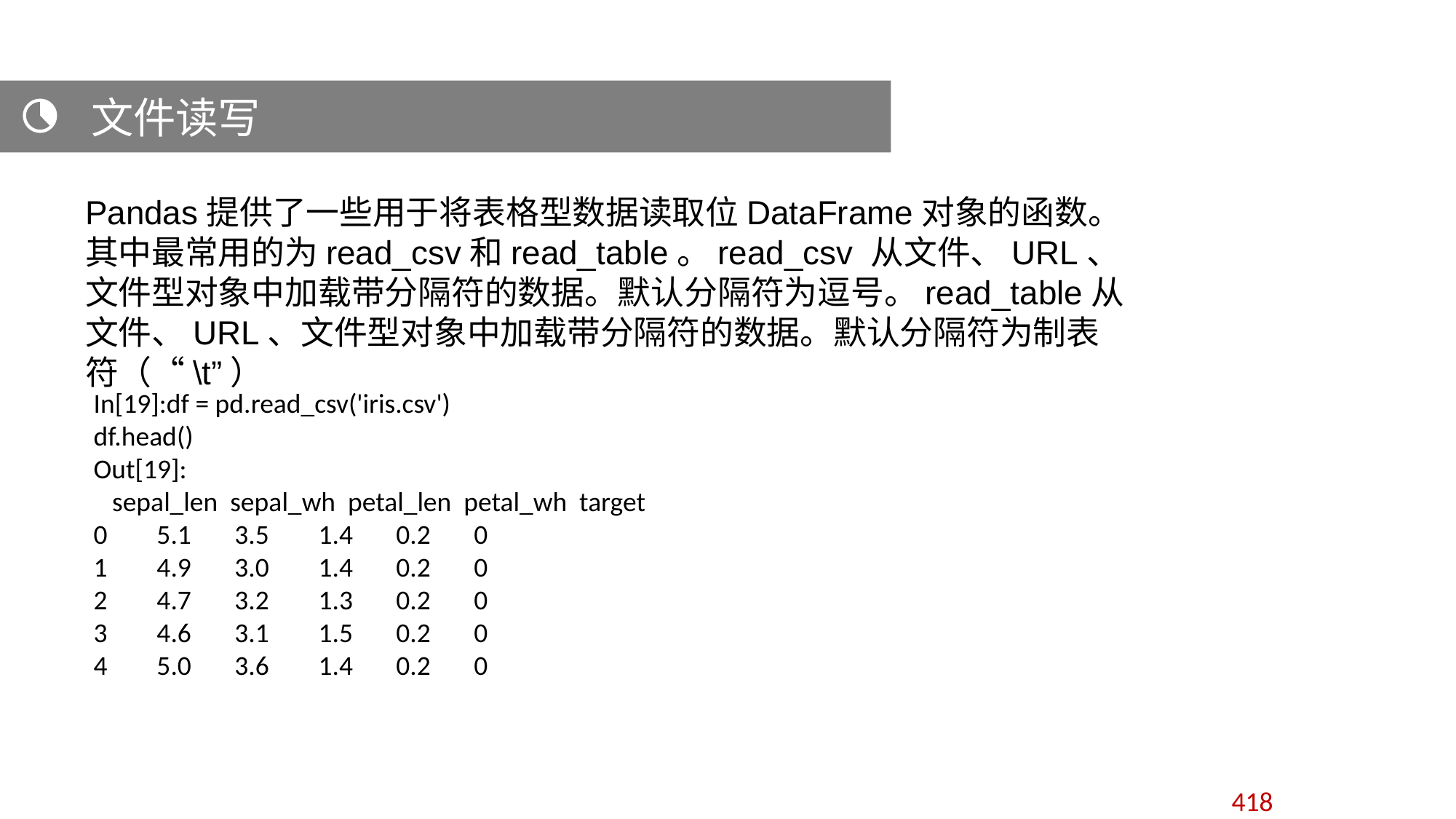

文件读写

Pandas提供了一些用于将表格型数据读取位DataFrame对象的函数。其中最常用的为read_csv和read_table。read_csv 从文件、URL、文件型对象中加载带分隔符的数据。默认分隔符为逗号。read_table从文件、URL、文件型对象中加载带分隔符的数据。默认分隔符为制表符（“\t”）
In[19]:df = pd.read_csv('iris.csv')
df.head()
Out[19]:
   sepal_len  sepal_wh  petal_len  petal_wh  target
0        5.1       3.5        1.4       0.2       0
1        4.9       3.0        1.4       0.2       0
2        4.7       3.2        1.3       0.2       0
3        4.6       3.1        1.5       0.2       0
4        5.0       3.6        1.4       0.2       0

418